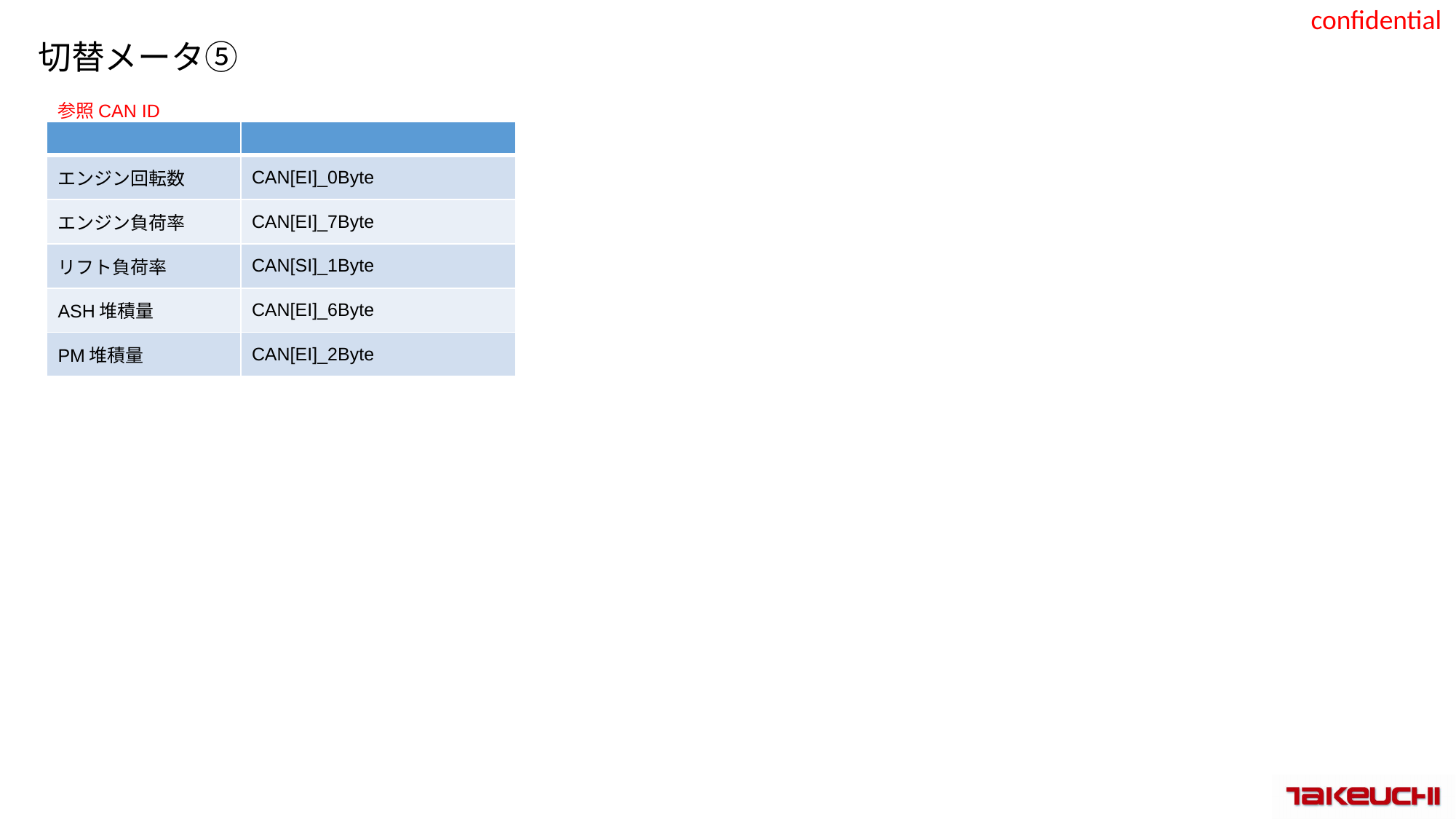

# 切替メータ⑤
参照CAN ID
|  |  |
| --- | --- |
| エンジン回転数 | CAN[EI]\_0Byte |
| エンジン負荷率 | CAN[EI]\_7Byte |
| リフト負荷率 | CAN[SI]\_1Byte |
| ASH堆積量 | CAN[EI]\_6Byte |
| PM堆積量 | CAN[EI]\_2Byte |